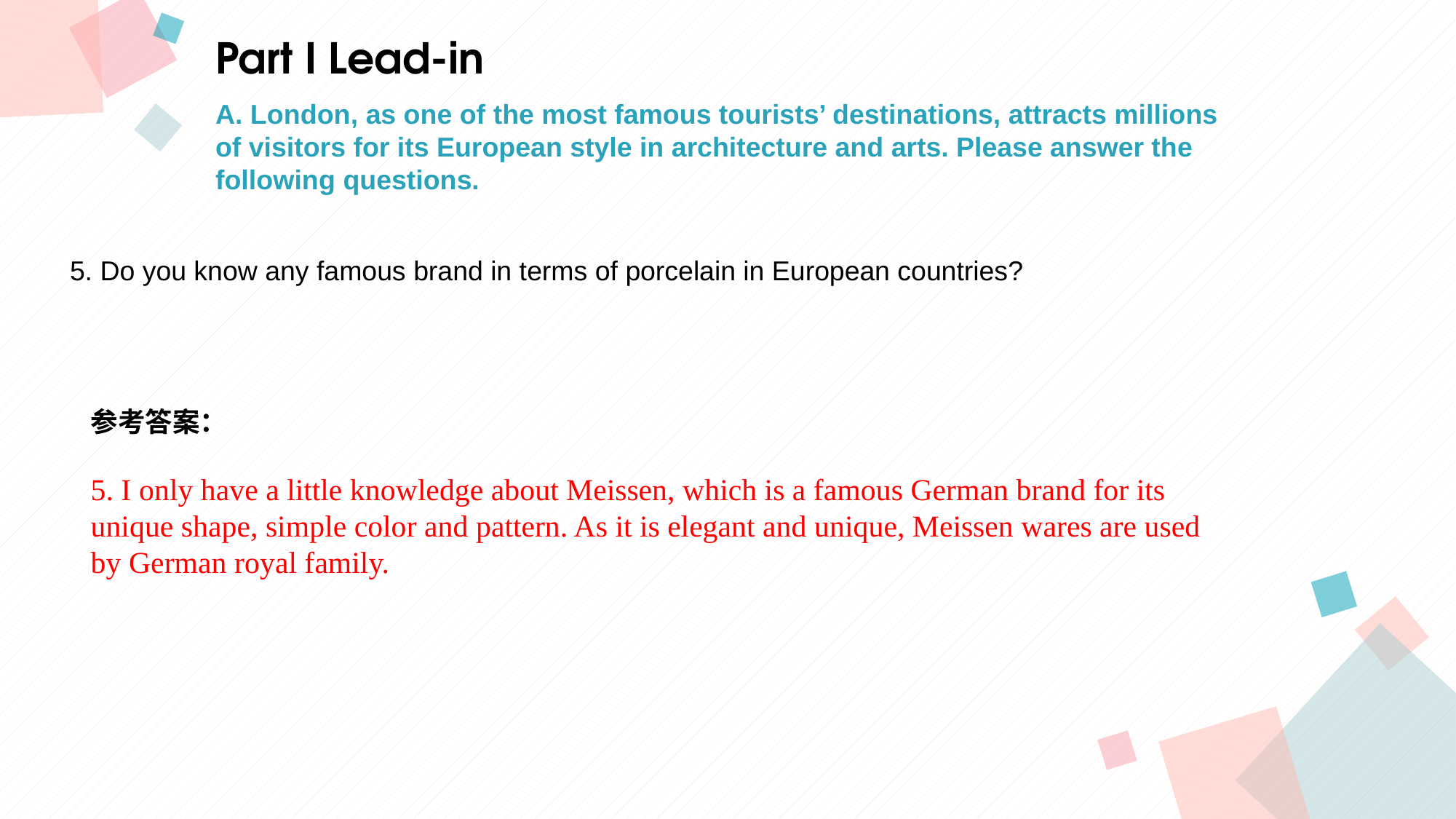

Part I Lead-in
A. London, as one of the most famous tourists’ destinations, attracts millions
of visitors for its European style in architecture and arts. Please answer the
following questions.

5. Do you know any famous brand in terms of porcelain in European countries?
参考答案：

5. I only have a little knowledge about Meissen, which is a famous German brand for its
unique shape, simple color and pattern. As it is elegant and unique, Meissen wares are used
by German royal family.